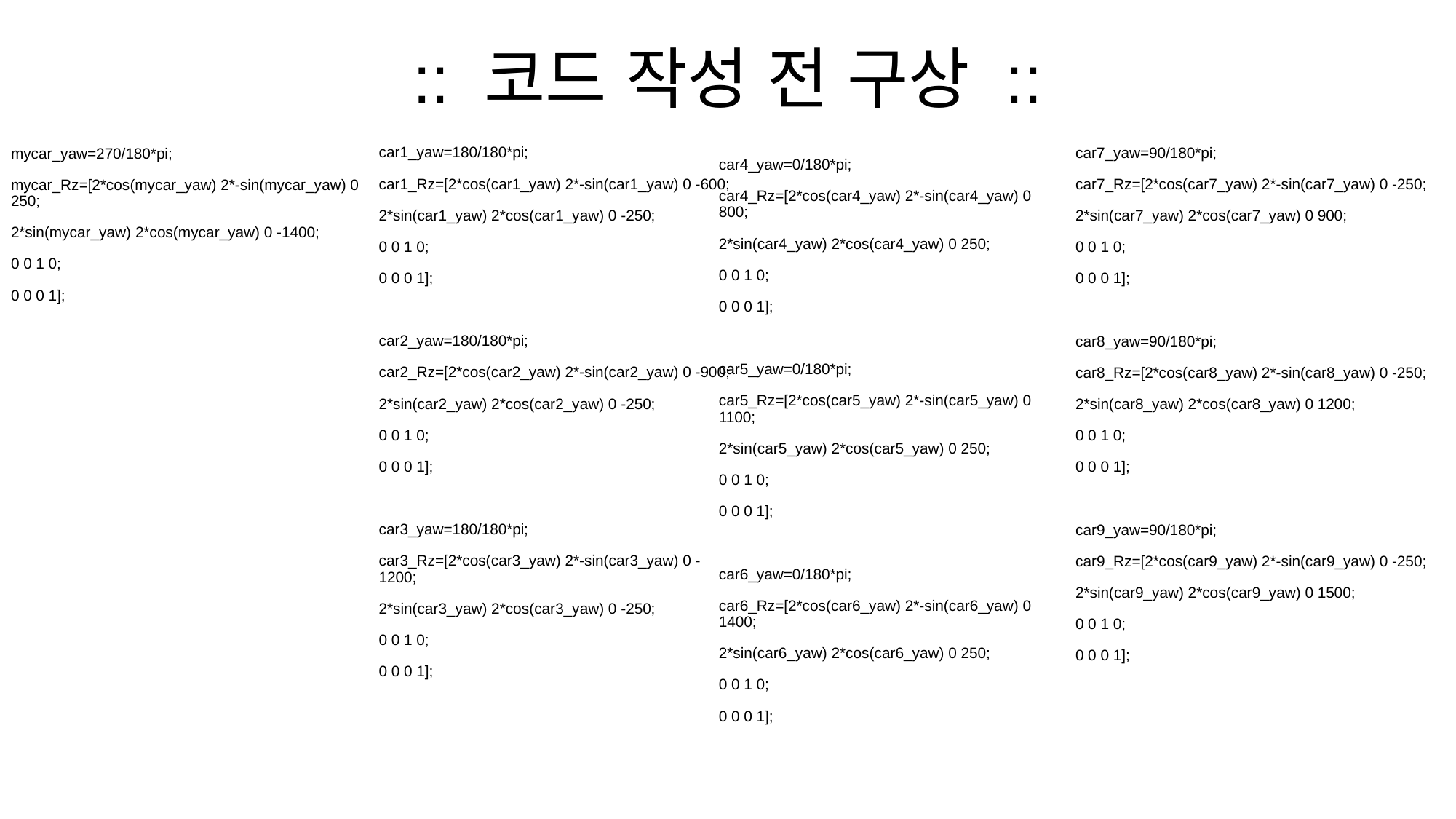

# :: 코드 작성 전 구상 ::
mycar_yaw=270/180*pi;
mycar_Rz=[2*cos(mycar_yaw) 2*-sin(mycar_yaw) 0 250;
2*sin(mycar_yaw) 2*cos(mycar_yaw) 0 -1400;
0 0 1 0;
0 0 0 1];

car4_yaw=0/180*pi;
car4_Rz=[2*cos(car4_yaw) 2*-sin(car4_yaw) 0 800;
2*sin(car4_yaw) 2*cos(car4_yaw) 0 250;
0 0 1 0;
0 0 0 1];

car5_yaw=0/180*pi;
car5_Rz=[2*cos(car5_yaw) 2*-sin(car5_yaw) 0 1100;
2*sin(car5_yaw) 2*cos(car5_yaw) 0 250;
0 0 1 0;
0 0 0 1];

car6_yaw=0/180*pi;
car6_Rz=[2*cos(car6_yaw) 2*-sin(car6_yaw) 0 1400;
2*sin(car6_yaw) 2*cos(car6_yaw) 0 250;
0 0 1 0;
0 0 0 1];
car1_yaw=180/180*pi;
car1_Rz=[2*cos(car1_yaw) 2*-sin(car1_yaw) 0 -600;
2*sin(car1_yaw) 2*cos(car1_yaw) 0 -250;
0 0 1 0;
0 0 0 1];

car2_yaw=180/180*pi;
car2_Rz=[2*cos(car2_yaw) 2*-sin(car2_yaw) 0 -900;
2*sin(car2_yaw) 2*cos(car2_yaw) 0 -250;
0 0 1 0;
0 0 0 1];

car3_yaw=180/180*pi;
car3_Rz=[2*cos(car3_yaw) 2*-sin(car3_yaw) 0 -1200;
2*sin(car3_yaw) 2*cos(car3_yaw) 0 -250;
0 0 1 0;
0 0 0 1];
car7_yaw=90/180*pi;
car7_Rz=[2*cos(car7_yaw) 2*-sin(car7_yaw) 0 -250;
2*sin(car7_yaw) 2*cos(car7_yaw) 0 900;
0 0 1 0;
0 0 0 1];

car8_yaw=90/180*pi;
car8_Rz=[2*cos(car8_yaw) 2*-sin(car8_yaw) 0 -250;
2*sin(car8_yaw) 2*cos(car8_yaw) 0 1200;
0 0 1 0;
0 0 0 1];

car9_yaw=90/180*pi;
car9_Rz=[2*cos(car9_yaw) 2*-sin(car9_yaw) 0 -250;
2*sin(car9_yaw) 2*cos(car9_yaw) 0 1500;
0 0 1 0;
0 0 0 1];